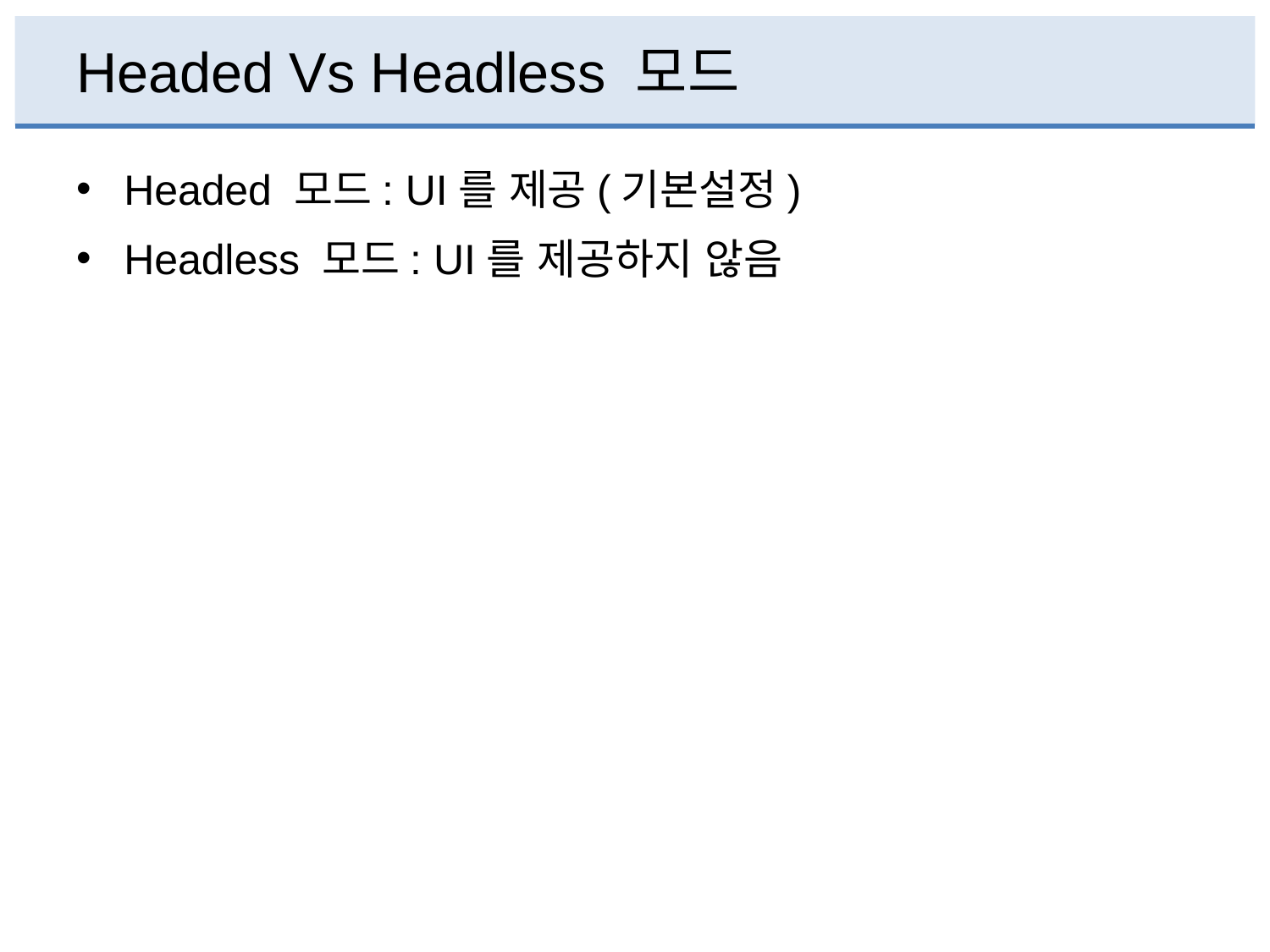

# Headed Vs Headless 모드

Headed 모드: UI를 제공(기본설정)
Headless 모드: UI를 제공하지 않음